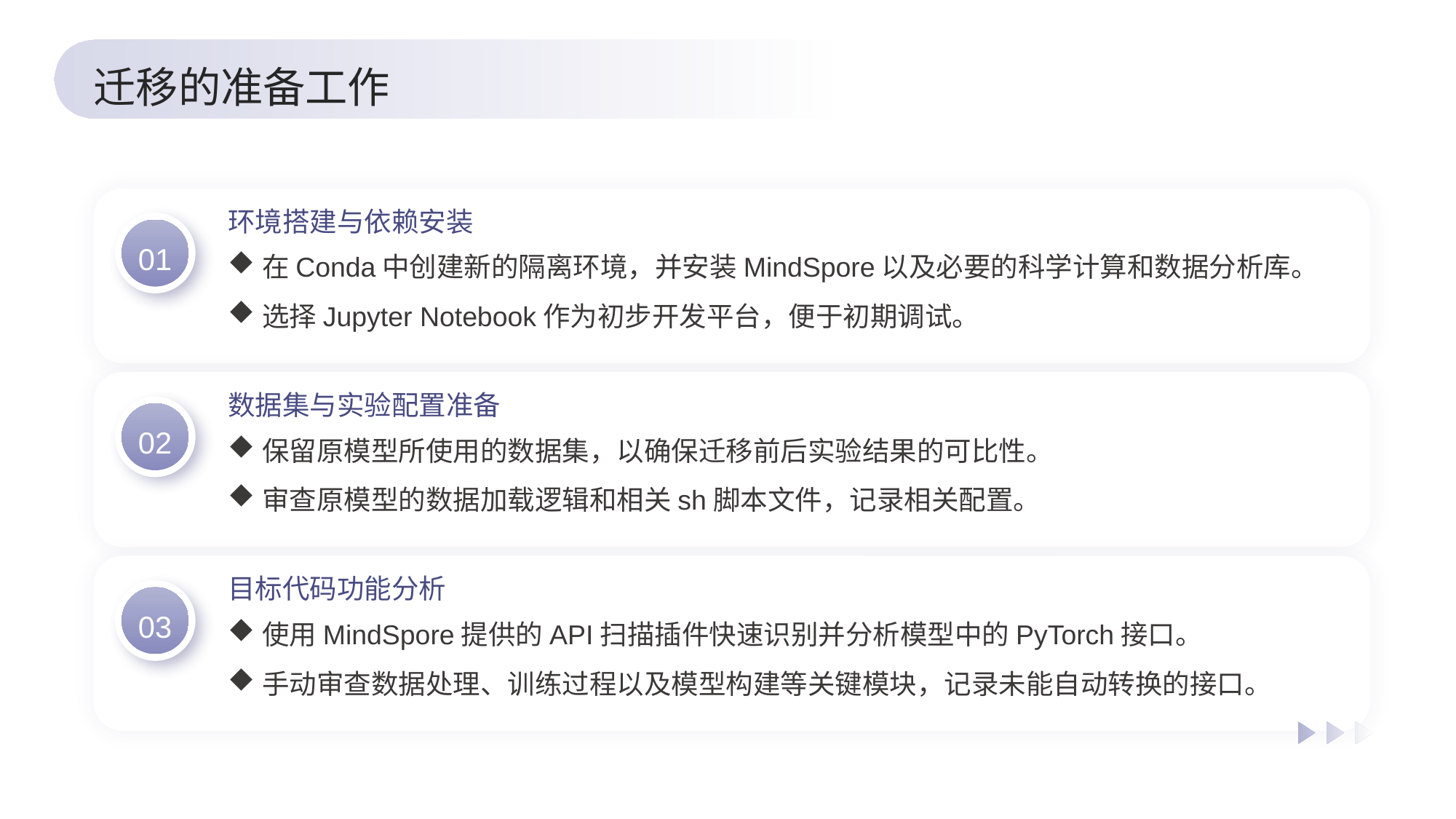

迁移的准备工作
环境搭建与依赖安装

在Conda中创建新的隔离环境，并安装MindSpore以及必要的科学计算和数据分析库。
选择Jupyter Notebook作为初步开发平台，便于初期调试。
01
数据集与实验配置准备

保留原模型所使用的数据集，以确保迁移前后实验结果的可比性。
审查原模型的数据加载逻辑和相关sh脚本文件，记录相关配置。
02
目标代码功能分析

使用MindSpore提供的API扫描插件快速识别并分析模型中的PyTorch接口。
手动审查数据处理、训练过程以及模型构建等关键模块，记录未能自动转换的接口。
03